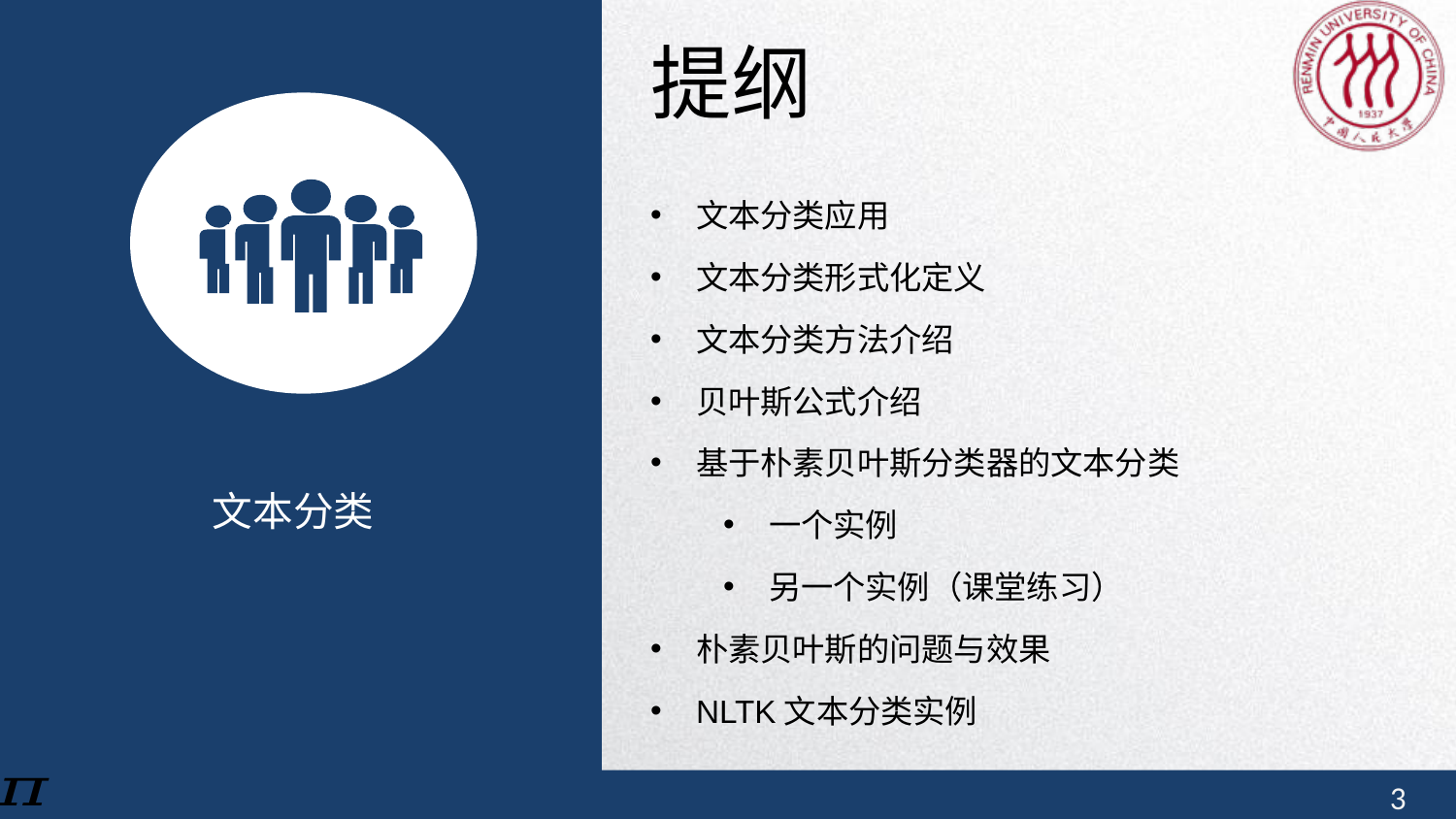

提纲

文本分类应用
文本分类形式化定义
文本分类方法介绍
贝叶斯公式介绍
基于朴素贝叶斯分类器的文本分类
一个实例
另一个实例（课堂练习）
朴素贝叶斯的问题与效果
NLTK文本分类实例
文本分类